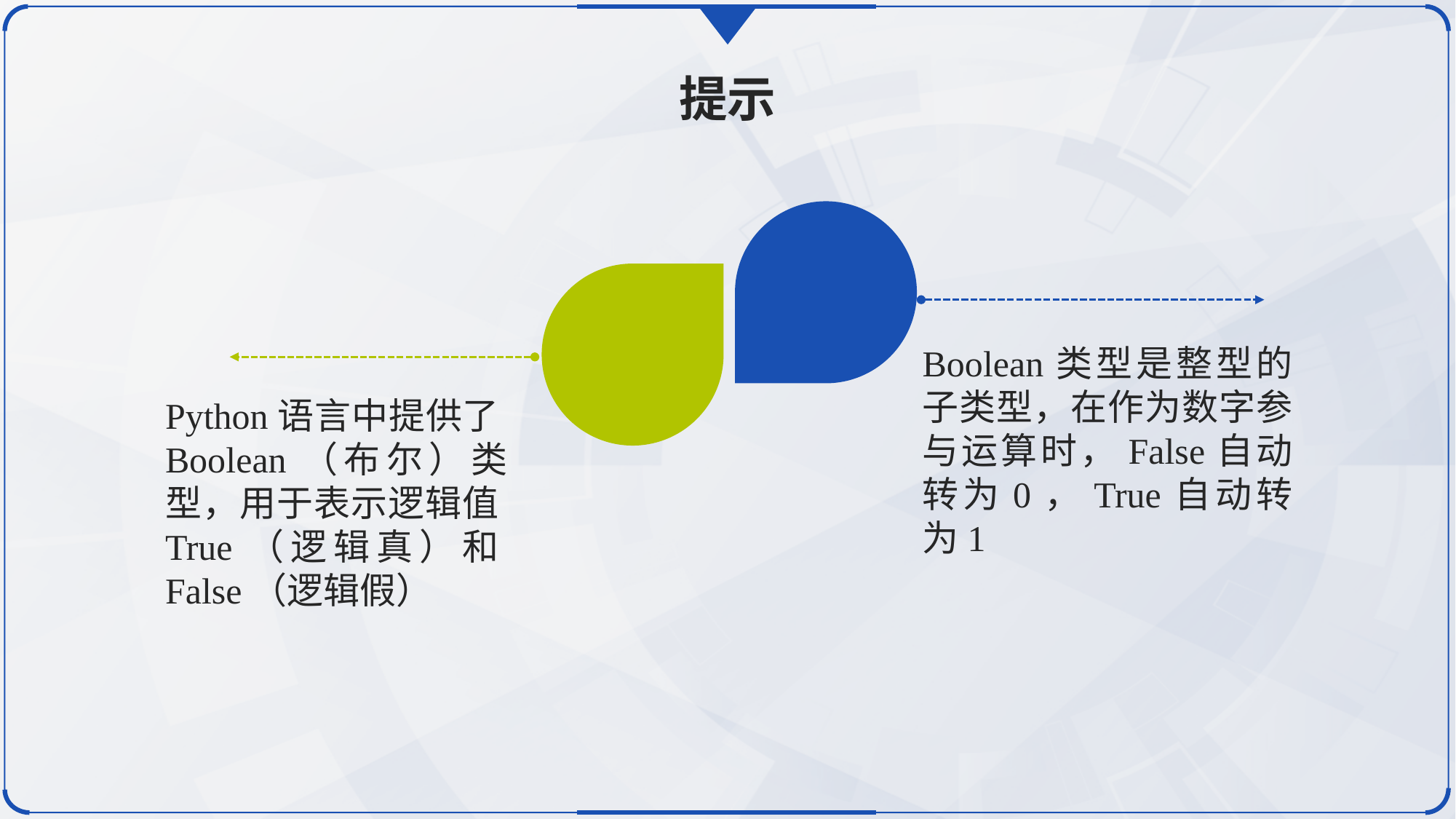

提示

Boolean类型是整型的子类型，在作为数字参与运算时，False自动转为0，True自动转为1
Python语言中提供了Boolean（布尔）类型，用于表示逻辑值True（逻辑真）和False（逻辑假）